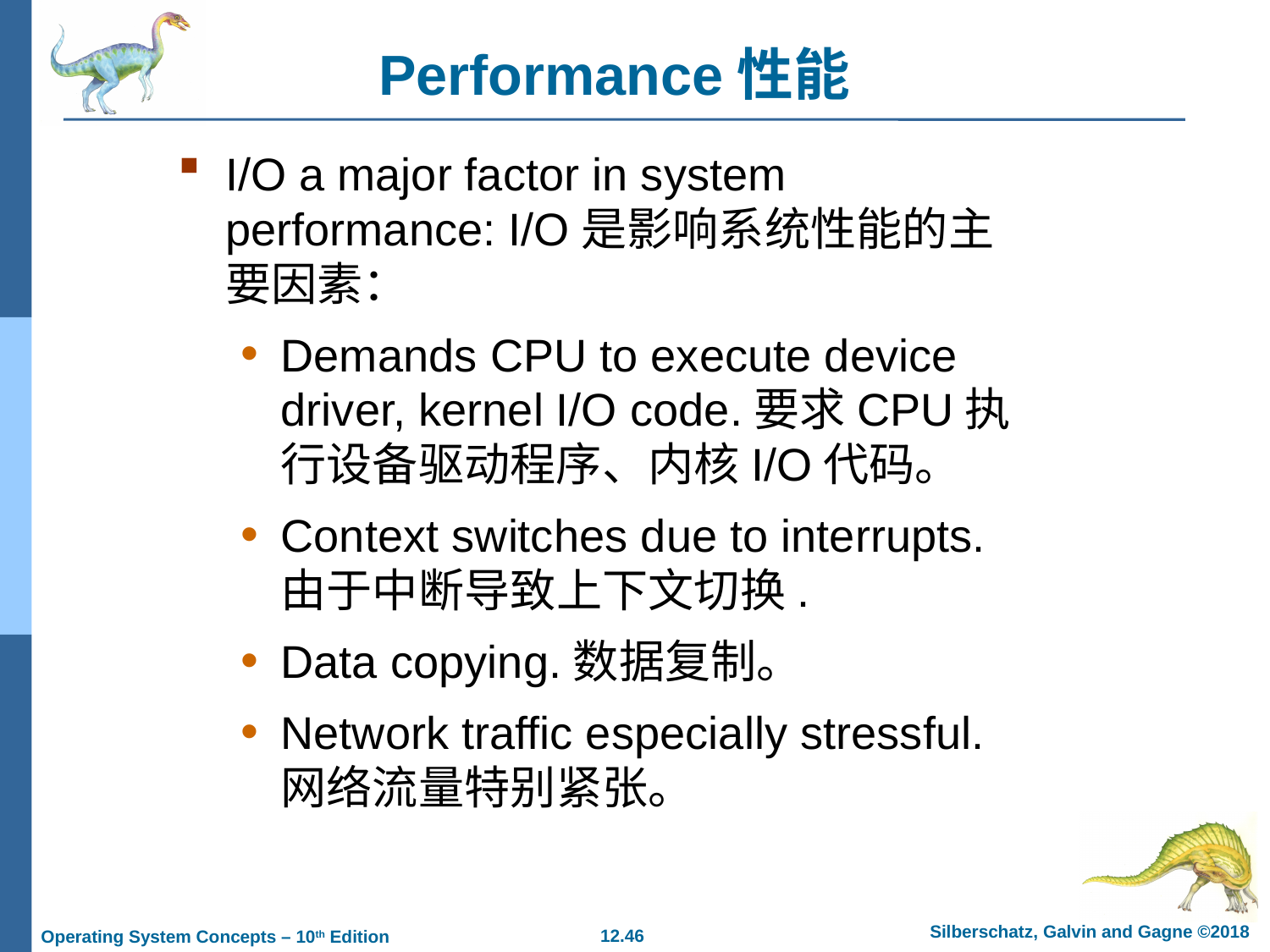

# Performance性能
I/O a major factor in system performance: I/O是影响系统性能的主要因素：
Demands CPU to execute device driver, kernel I/O code.要求CPU执行设备驱动程序、内核I/O代码。
Context switches due to interrupts.由于中断导致上下文切换.
Data copying.数据复制。
Network traffic especially stressful.网络流量特别紧张。